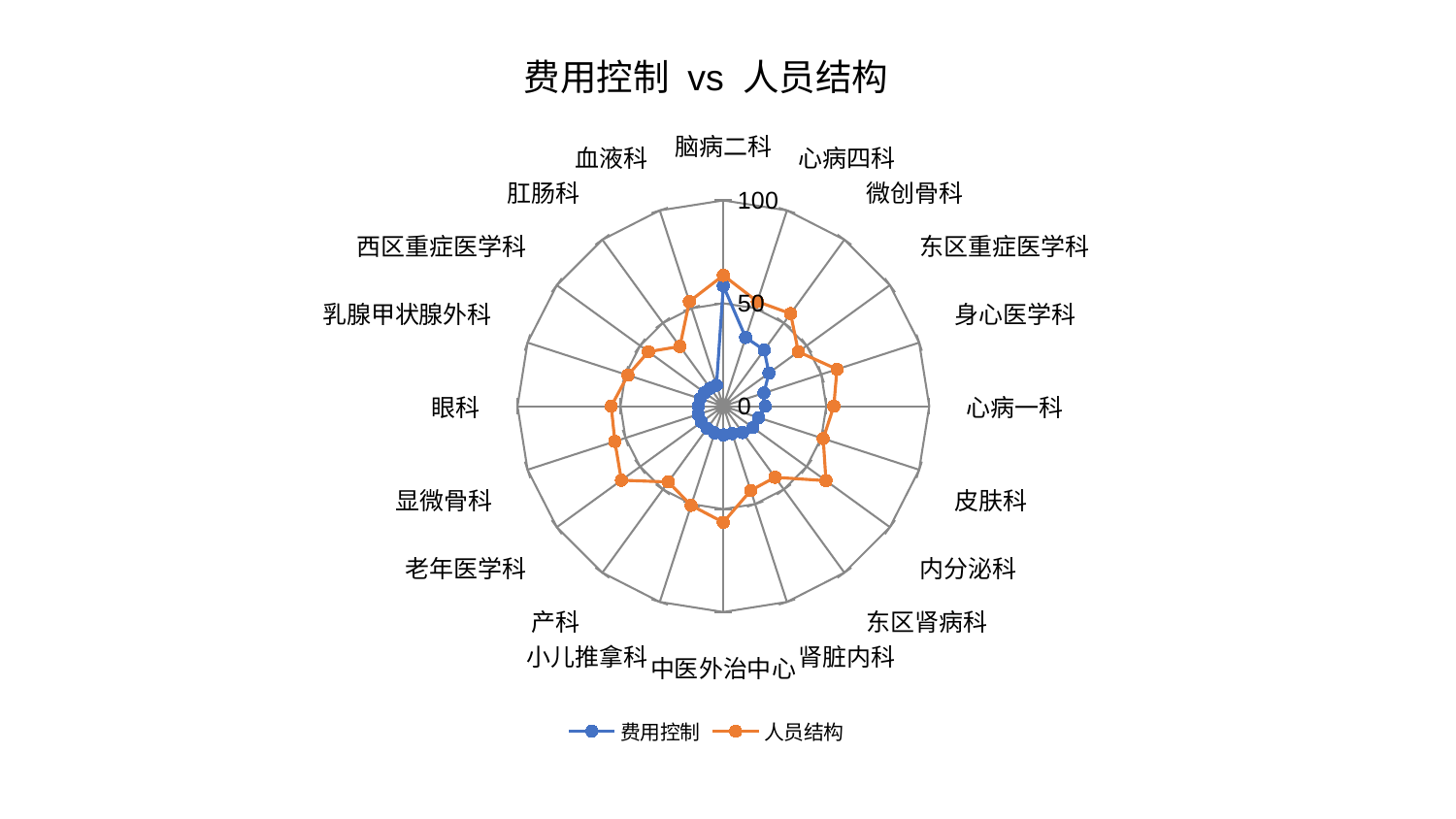

### Chart: 费用控制 vs 人员结构

| Category | 费用控制 | 人员结构 |
|---|---|---|
| 脑病二科 | 58.4621399390075 | 63.57143748218535 |
| 心病四科 | 35.110712415814724 | 53.46011424798984 |
| 微创骨科 | 33.72675744661079 | 55.60411228853651 |
| 东区重症医学科 | 27.376149655467326 | 45.01430057517113 |
| 身心医学科 | 20.749311909070094 | 58.04216328679877 |
| 心病一科 | 20.299495210261398 | 53.66115509265036 |
| 皮肤科 | 18.080167552098303 | 50.99746662168861 |
| 内分泌科 | 17.736003988808196 | 61.612689459017616 |
| 东区肾病科 | 15.83393382106001 | 42.72445680305861 |
| 肾脏内科 | 13.989621596892967 | 43.06008953142691 |
| 中医外治中心 | 13.945418131106578 | 56.44179545626242 |
| 小儿推拿科 | 13.648906915428235 | 50.680691147098045 |
| 产科 | 13.394443168604276 | 45.51348042163857 |
| 老年医学科 | 13.142375672599934 | 61.233123093266435 |
| 显微骨科 | 12.867649879522773 | 55.42880950543406 |
| 眼科 | 12.166419004786652 | 54.47830612845732 |
| 乳腺甲状腺外科 | 11.874368663810767 | 48.76344593299093 |
| 西区重症医学科 | 11.213133288046516 | 45.02672127154376 |
| 肛肠科 | 10.808005970824459 | 35.914592154959095 |
| 血液科 | 10.734160158855836 | 53.48430400080819 |
68